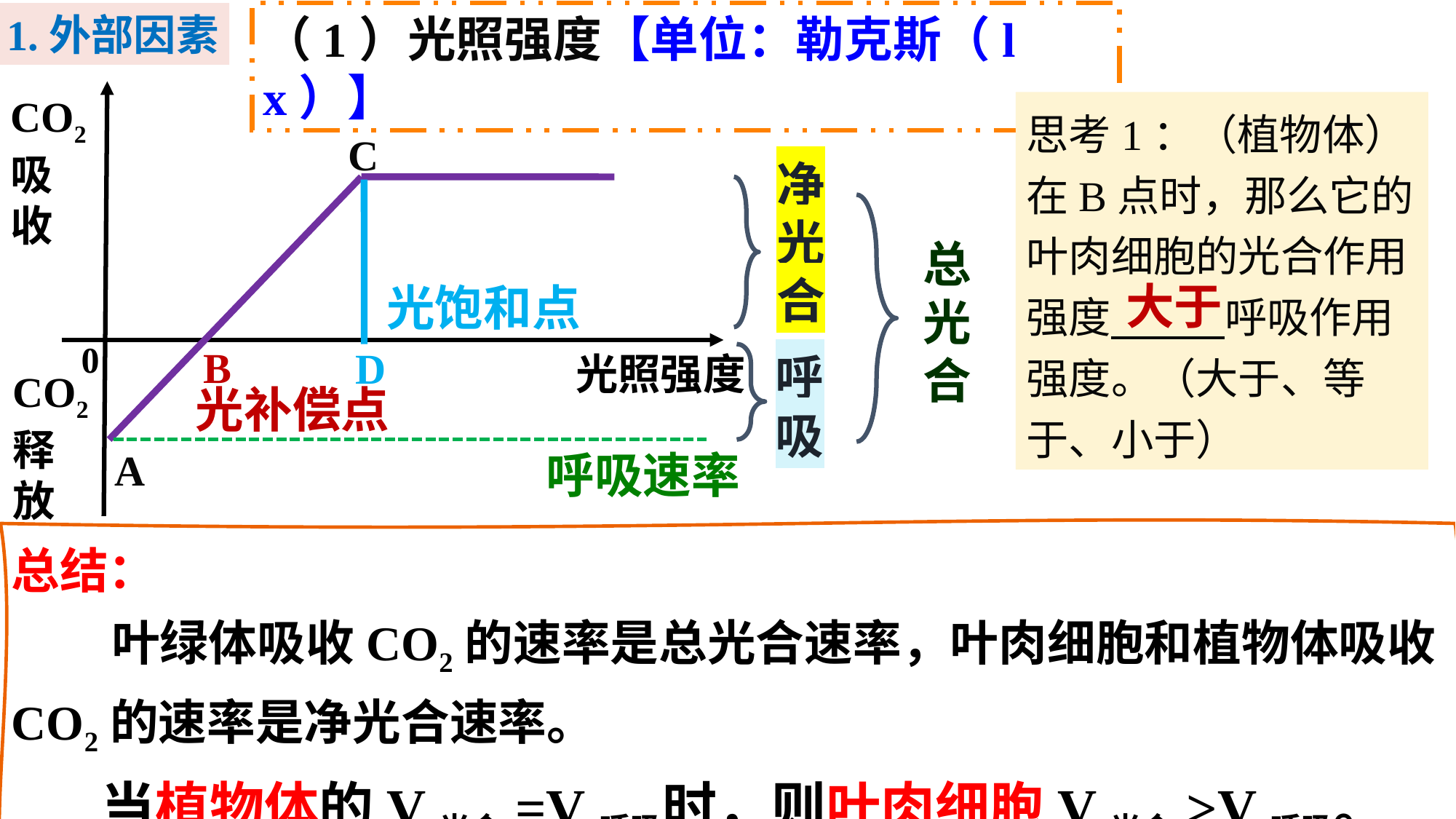

1.外部因素
（1）光照强度【单位：勒克斯（lx）】
CO2吸
收
0
光照强度
CO2
释
放
C

B
A
净光合

D

总光合
光饱和点
呼吸

光补偿点
呼吸速率
思考1：（植物体）在B点时，那么它的叶肉细胞的光合作用强度            呼吸作用强度。（大于、等于、小于）
大于
总结：
        叶绿体吸收CO2的速率是总光合速率，叶肉细胞和植物体吸收CO2的速率是净光合速率。
       当植物体的V光合=V呼吸时，则叶肉细胞V光合>V呼吸。